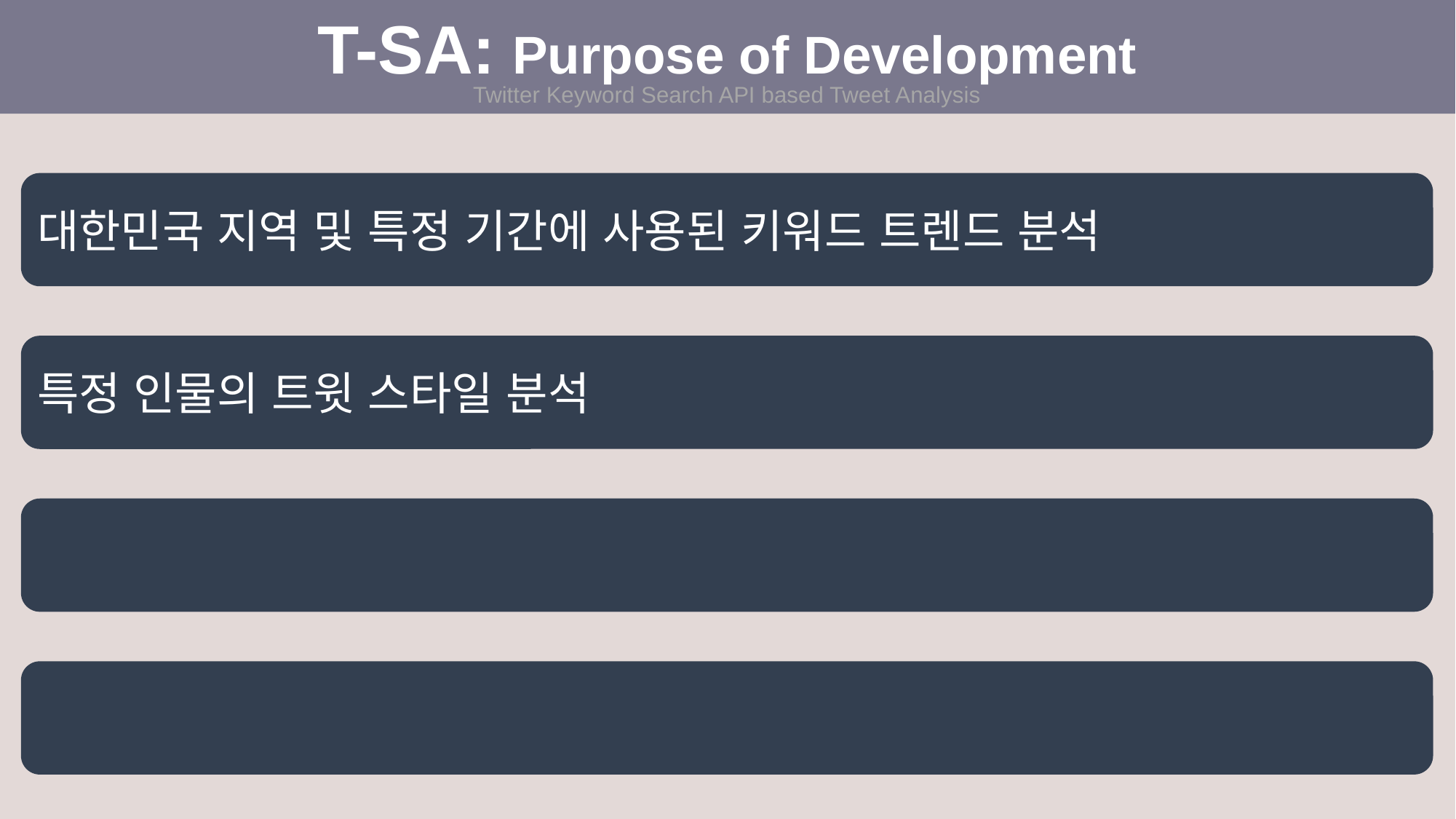

T-SA: Purpose of Development
Twitter Keyword Search API based Tweet Analysis

대한민국 지역 및 특정 기간에 사용된 키워드 트렌드 분석
특정 인물의 트윗 스타일 분석